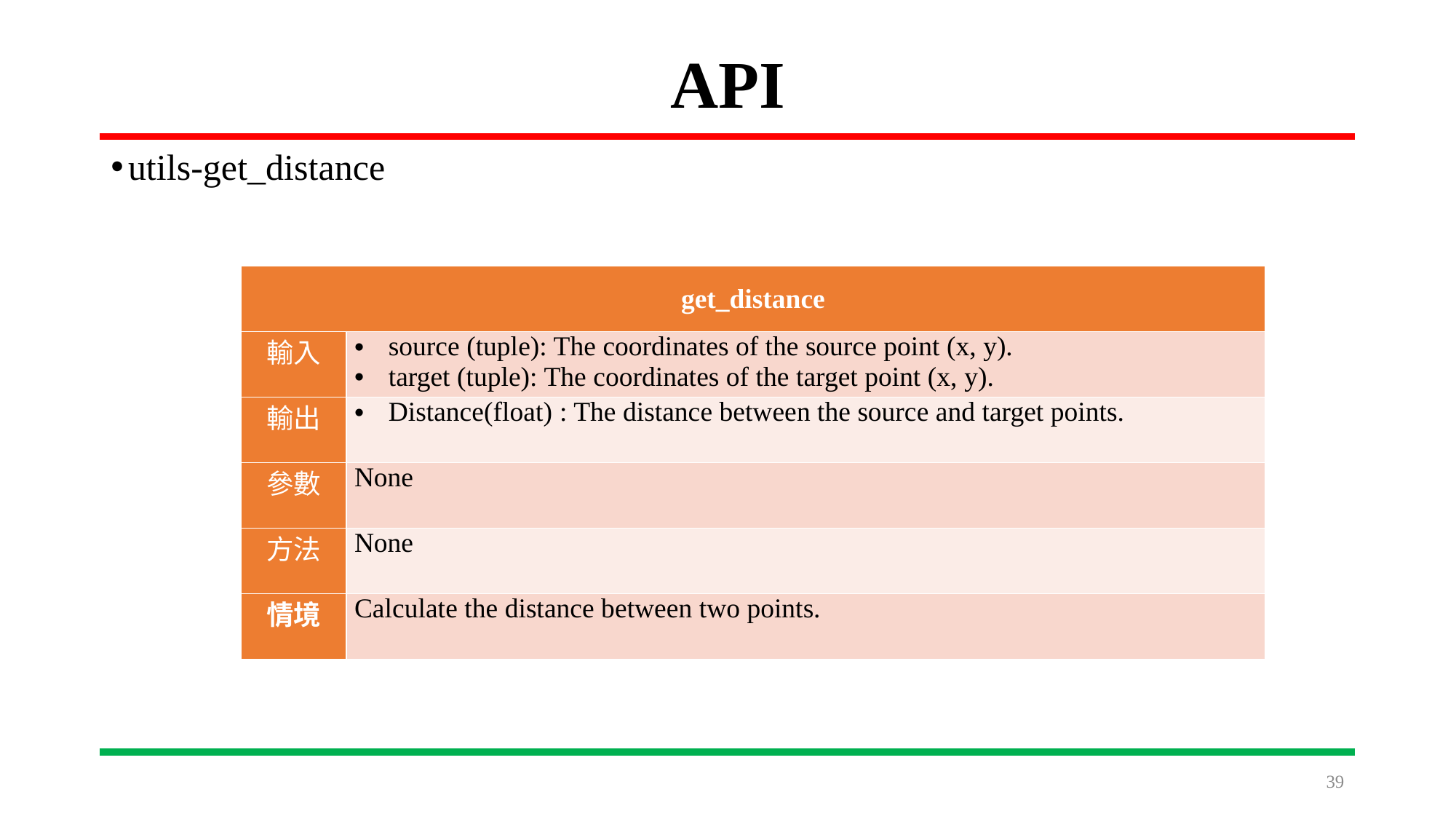

# API
utils-get_distance
| get\_distance |  |
| --- | --- |
| 輸入 | source (tuple): The coordinates of the source point (x, y). target (tuple): The coordinates of the target point (x, y). |
| 輸出 | Distance(float) : The distance between the source and target points. |
| 參數 | None |
| 方法 | None |
| 情境 | Calculate the distance between two points. |
39